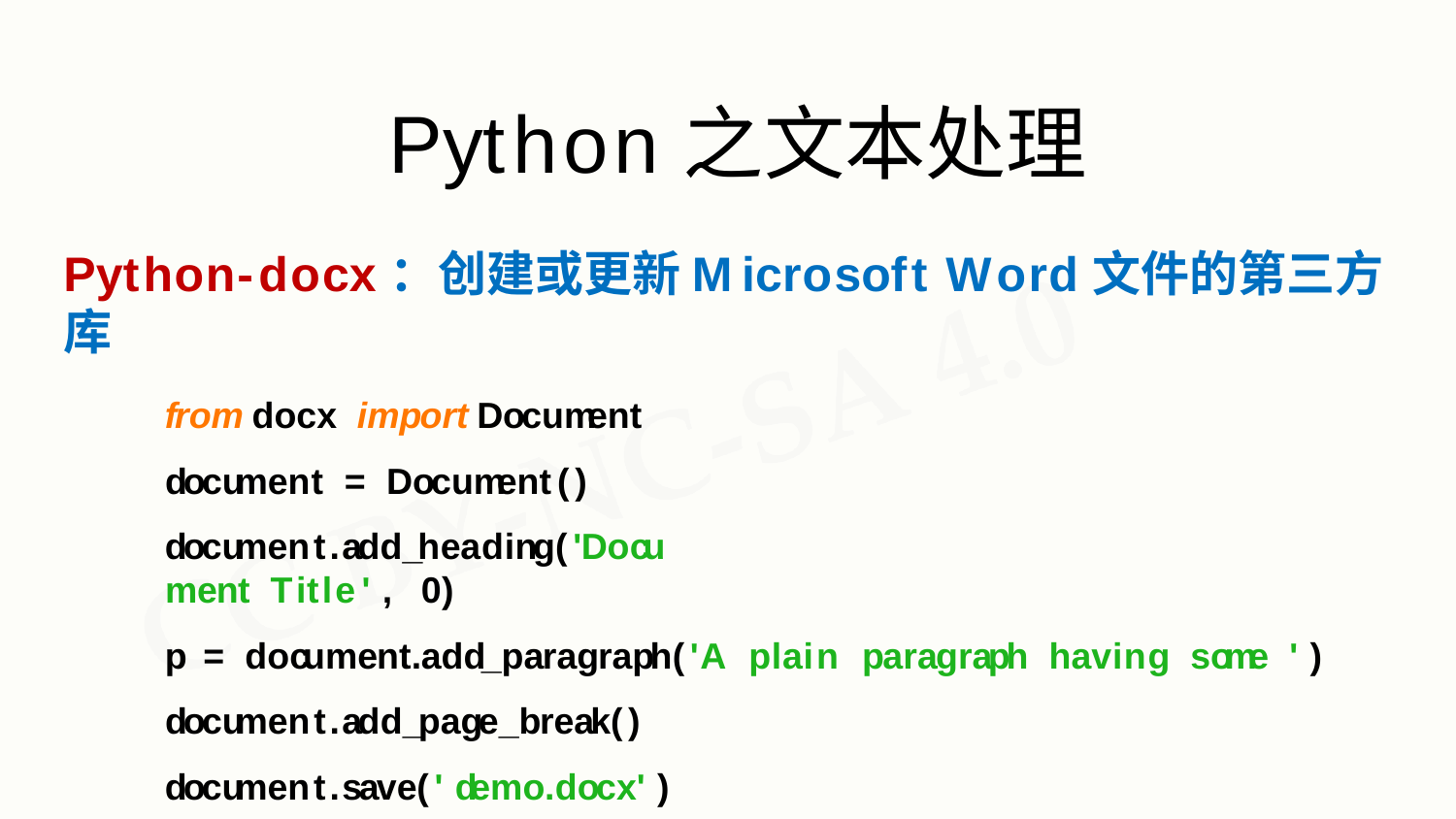

# Python之文本处理
Python-docx：创建或更新Microsoft Word文件的第三方库
from docx  import Document document  =  Document()
document.add_heading('Document  Title',  0)
p  =  document.add_paragraph('A  plain  paragraph  having  some  ') document.add_page_break()
document.save('demo.docx')
http://python-docx.readthedocs.io/en/latest/index.html